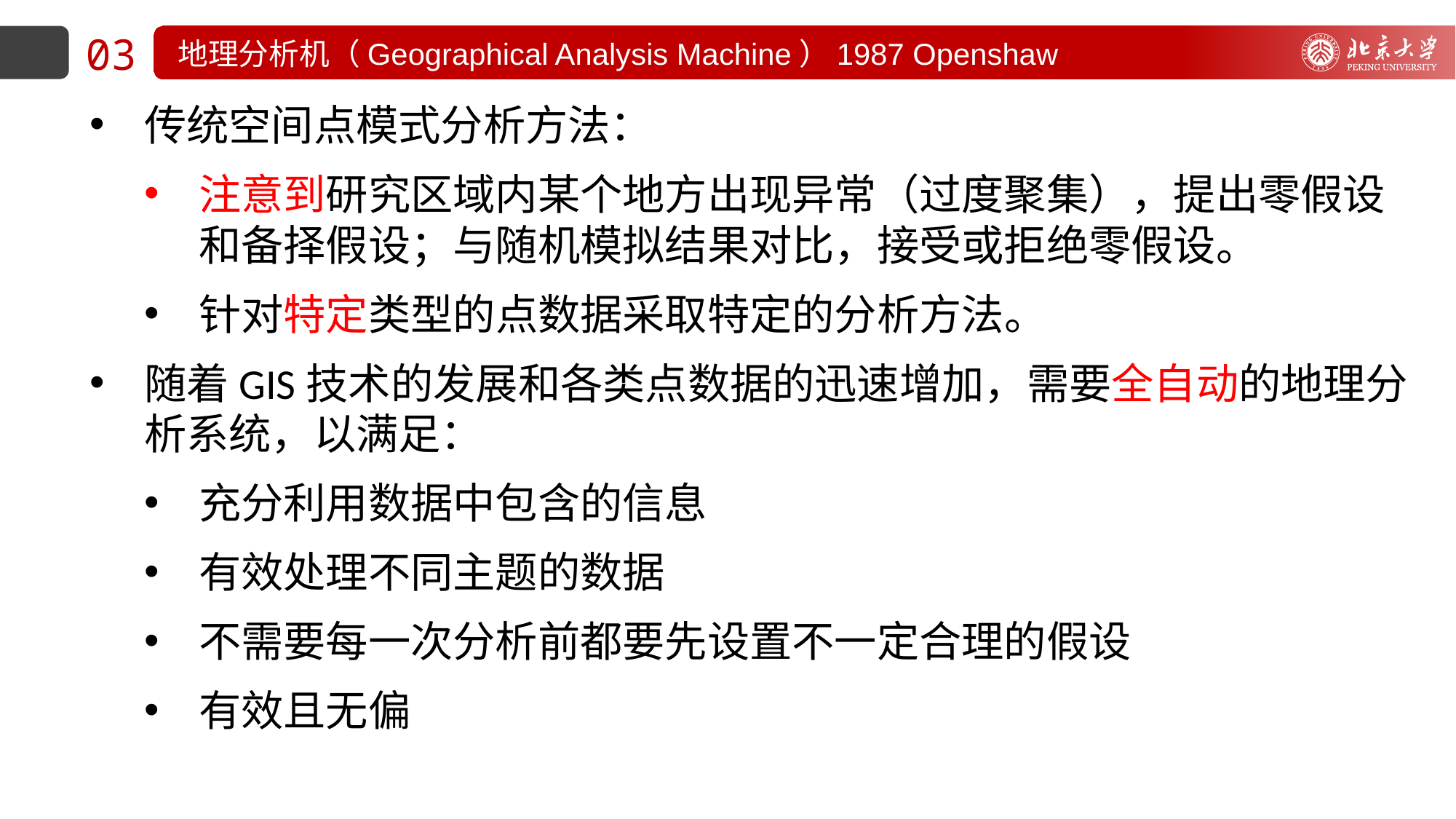

03

地理分析机（Geographical Analysis Machine）1987 Openshaw

传统空间点模式分析方法：
注意到研究区域内某个地方出现异常（过度聚集），提出零假设和备择假设；与随机模拟结果对比，接受或拒绝零假设。
针对特定类型的点数据采取特定的分析方法。
随着GIS技术的发展和各类点数据的迅速增加，需要全自动的地理分析系统，以满足：
充分利用数据中包含的信息
有效处理不同主题的数据
不需要每一次分析前都要先设置不一定合理的假设
有效且无偏